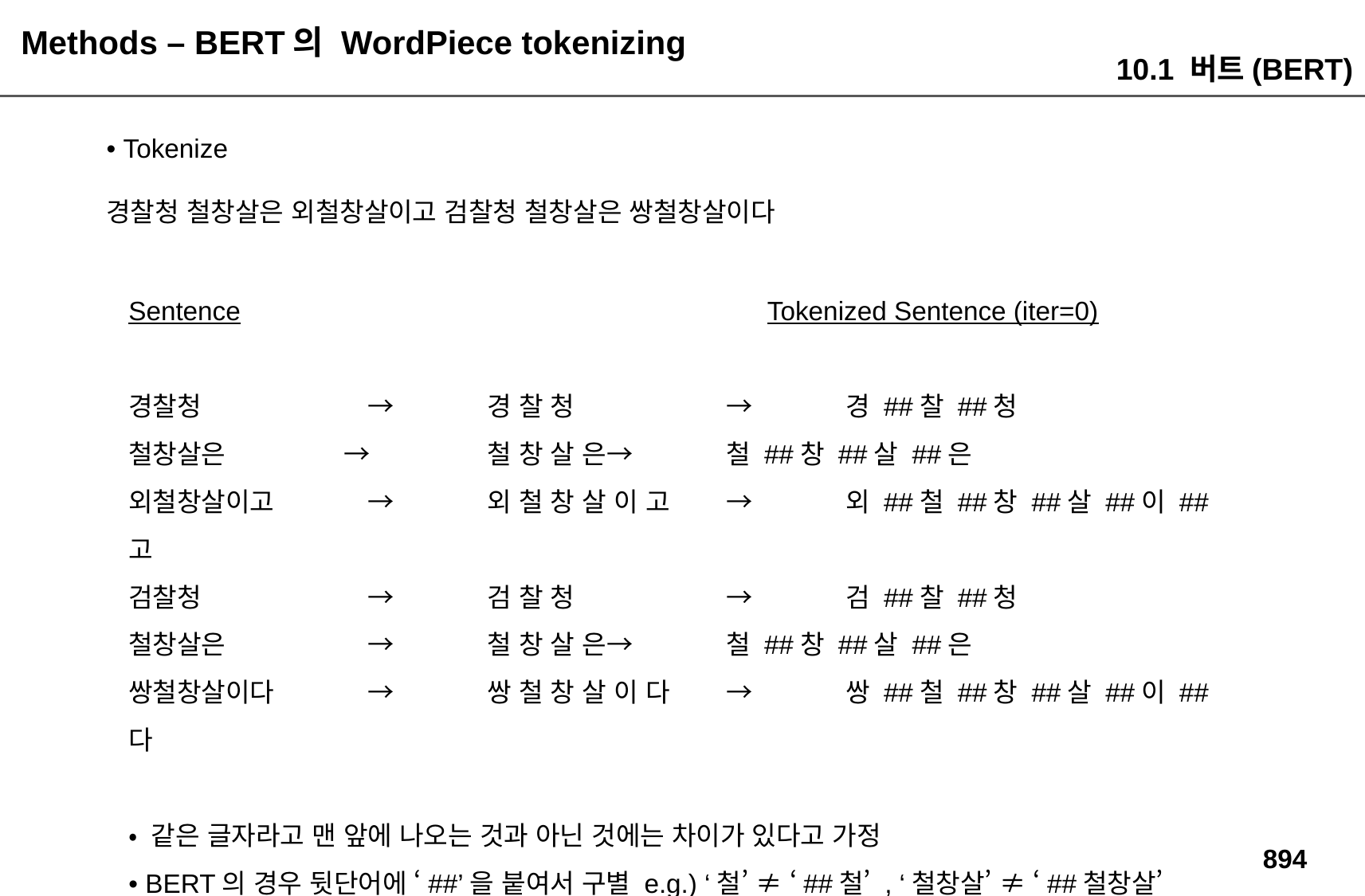

Methods – BERT의 WordPiece tokenizing
10.1 버트(BERT)
• Tokenize

경찰청 철창살은 외철창살이고 검찰청 철창살은 쌍철창살이다
Sentence			                                      Tokenized Sentence (iter=0)

경찰청       	→       	경 찰 청		→	경 ##찰 ##청
철창살은	             →       	철 창 살 은	→	철 ##창 ##살 ##은
외철창살이고	→       	외 철 창 살 이 고	→	외 ##철 ##창 ##살 ##이 ##고
검찰청		→	검 찰 청		→	검 ##찰 ##청
철창살은		→	철 창 살 은	→	철 ##창 ##살 ##은
쌍철창살이다	→	쌍 철 창 살 이 다	→	쌍 ##철 ##창 ##살 ##이 ##다

• 같은 글자라고 맨 앞에 나오는 것과 아닌 것에는 차이가 있다고 가정
• BERT의 경우 뒷단어에 ‘##’을 붙여서 구별 e.g.) ‘철’ ≠ ‘##철’ , ‘철창살’ ≠ ‘##철창살’